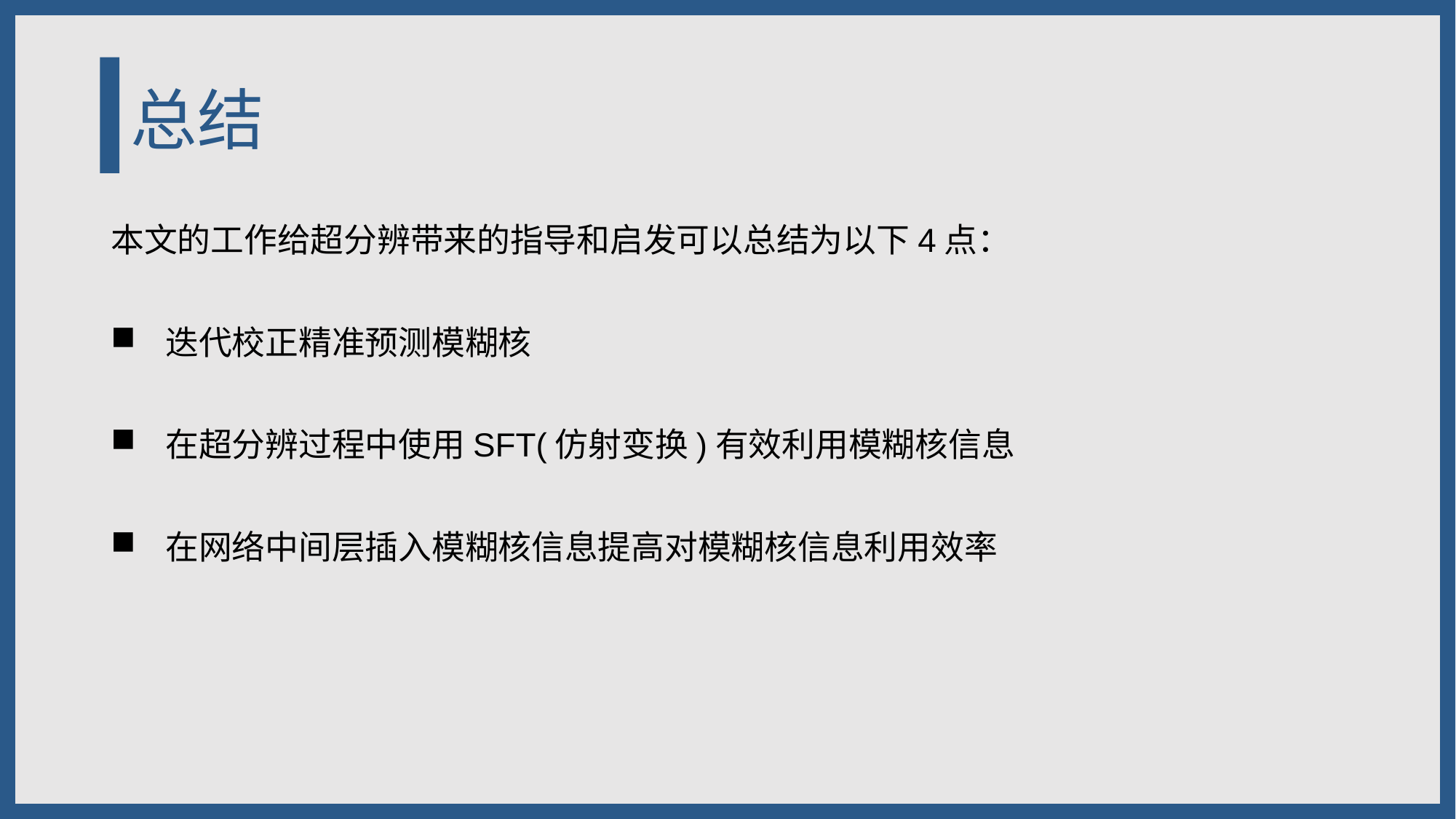

# 总结
本文的工作给超分辨带来的指导和启发可以总结为以下4点：

迭代校正精准预测模糊核

在超分辨过程中使用SFT(仿射变换)有效利用模糊核信息

在网络中间层插入模糊核信息提高对模糊核信息利用效率